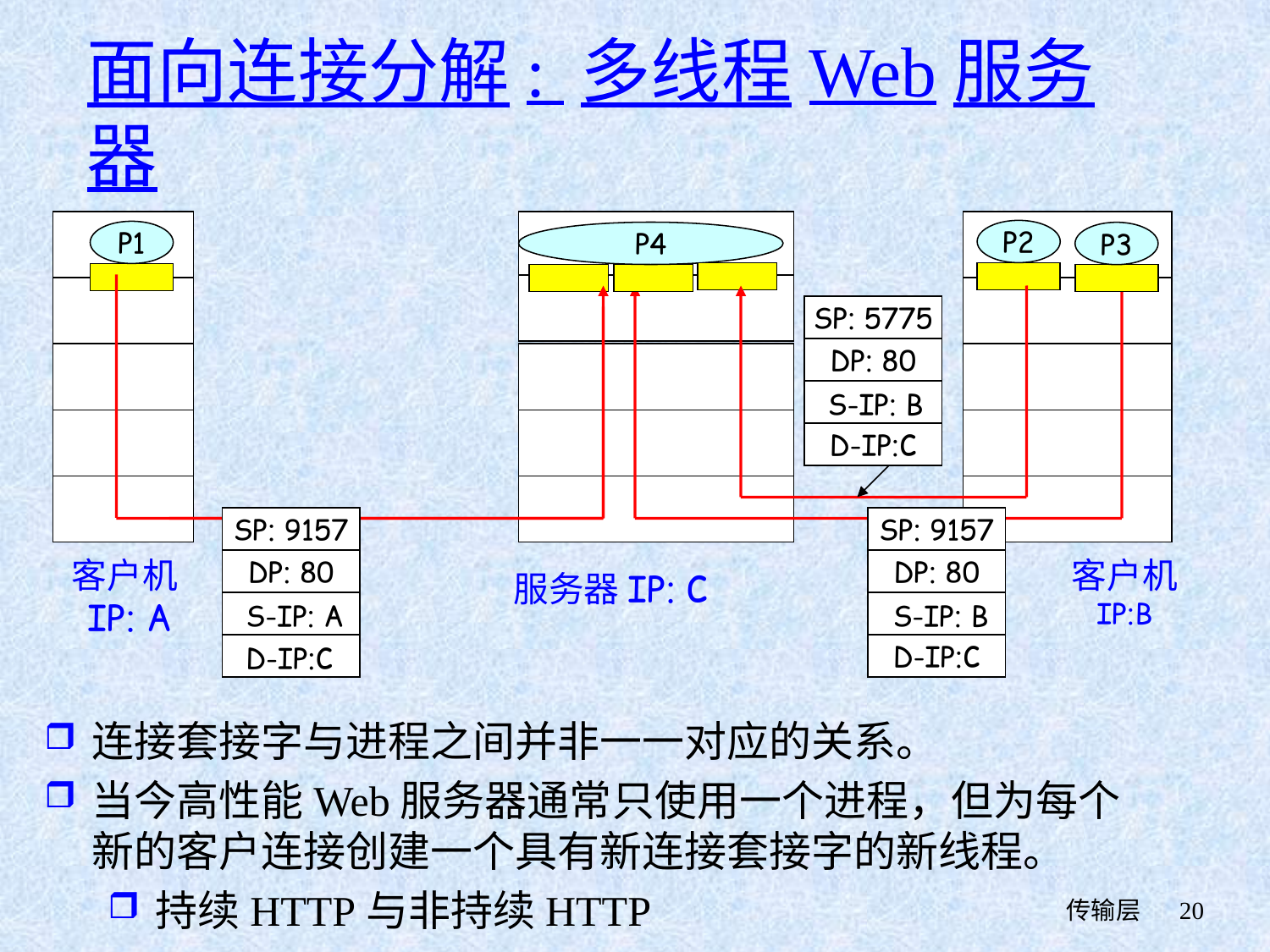

# 面向连接分解: 多线程Web服务器

P1

客户机
 IP: A

P1

P2

P4
P3

SP: 5775
DP: 80

S-IP: B

D-IP:C

SP: 9157
SP: 9157
DP: 80

客户机
IP:B
DP: 80
服务器IP: C

S-IP: A
S-IP: B

D-IP:C
D-IP:C
连接套接字与进程之间并非一一对应的关系。
当今高性能Web服务器通常只使用一个进程，但为每个新的客户连接创建一个具有新连接套接字的新线程。
持续HTTP与非持续HTTP
 传输层
20